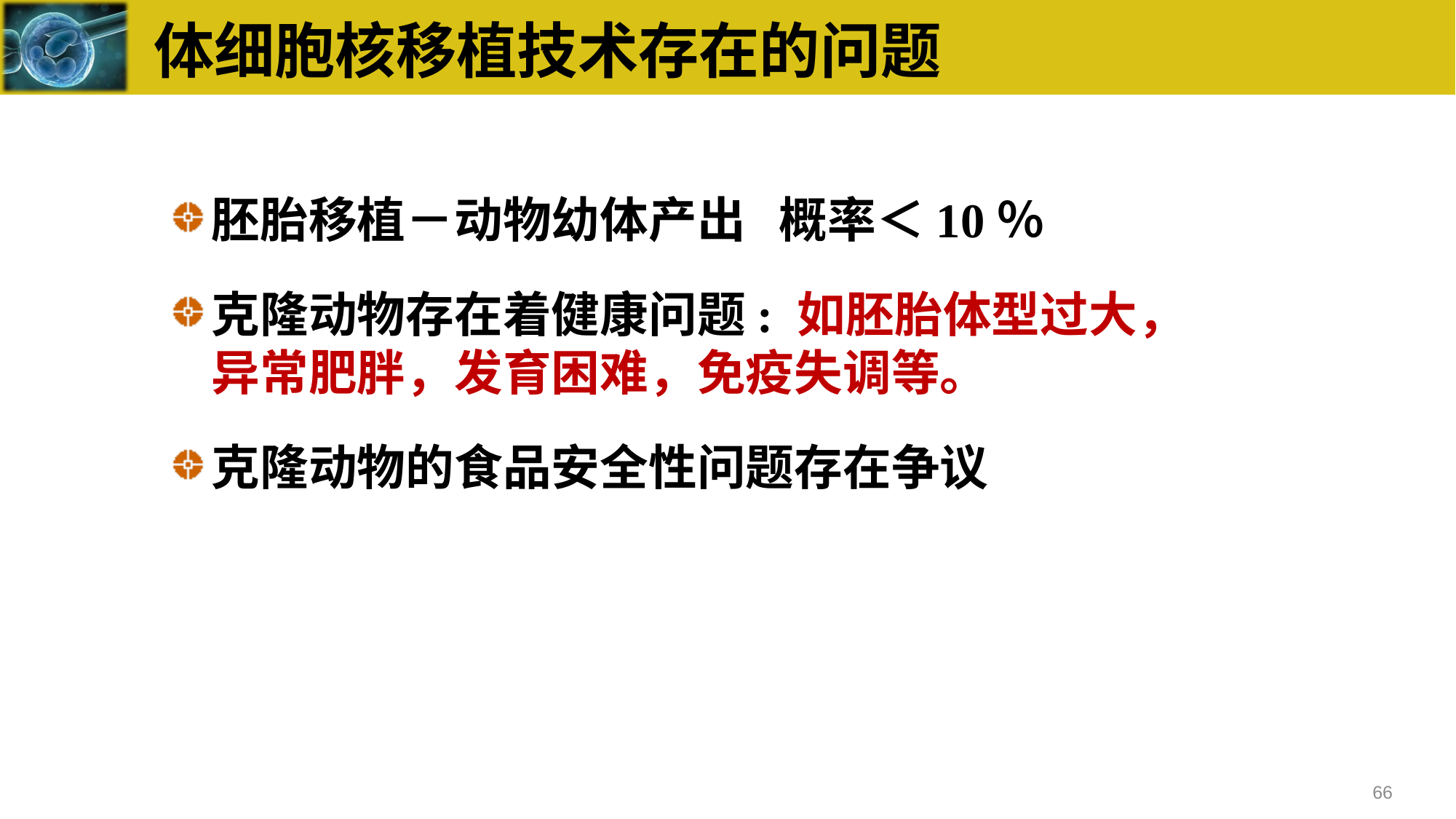

体细胞核移植技术存在的问题
胚胎移植－动物幼体产出   概率＜10％
克隆动物存在着健康问题: 如胚胎体型过大，异常肥胖，发育困难，免疫失调等。
克隆动物的食品安全性问题存在争议
66